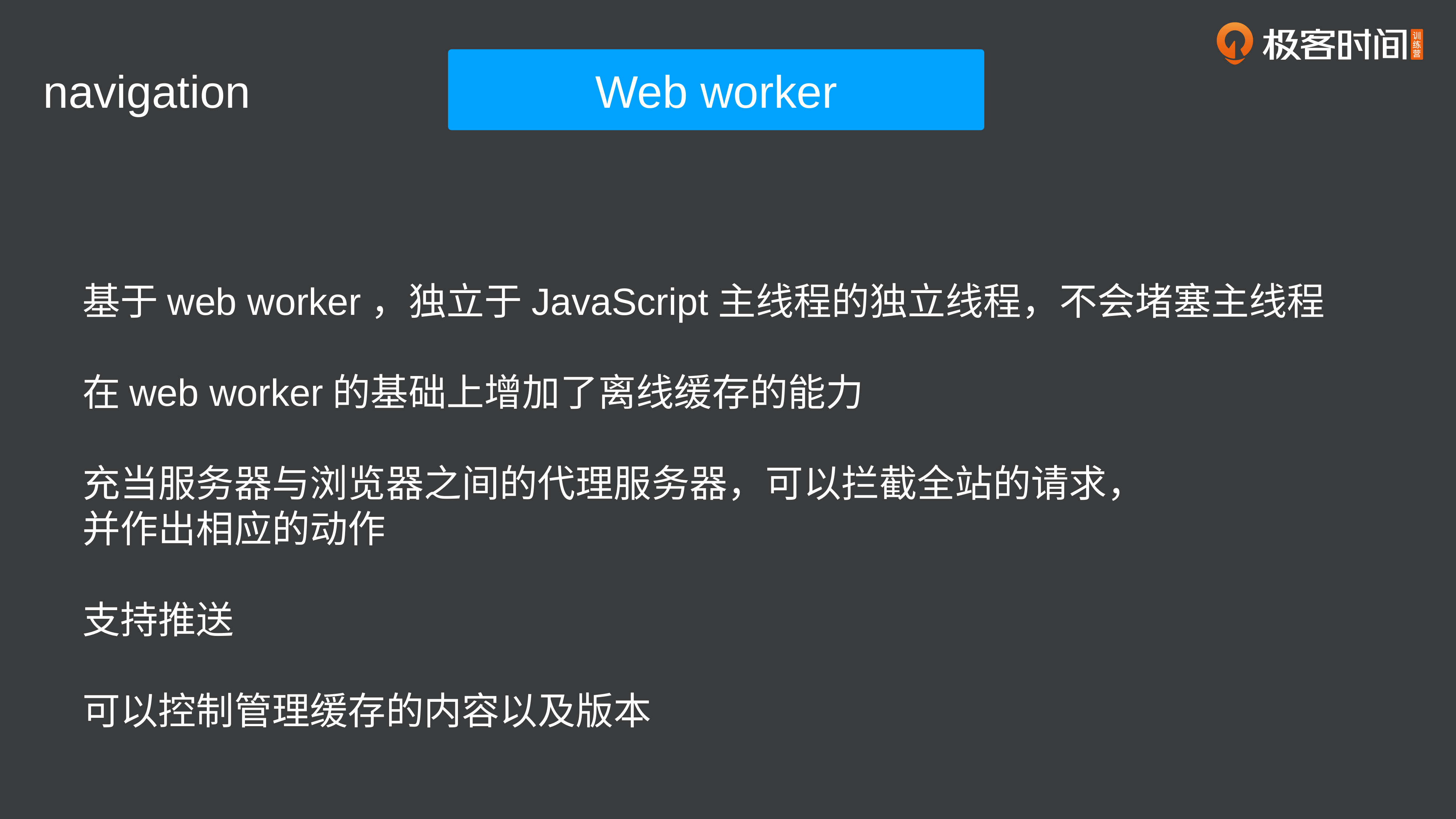

Web worker
navigation
基于web worker，独立于JavaScript主线程的独立线程，不会堵塞主线程

在web worker的基础上增加了离线缓存的能力

充当服务器与浏览器之间的代理服务器，可以拦截全站的请求，
并作出相应的动作

支持推送

可以控制管理缓存的内容以及版本